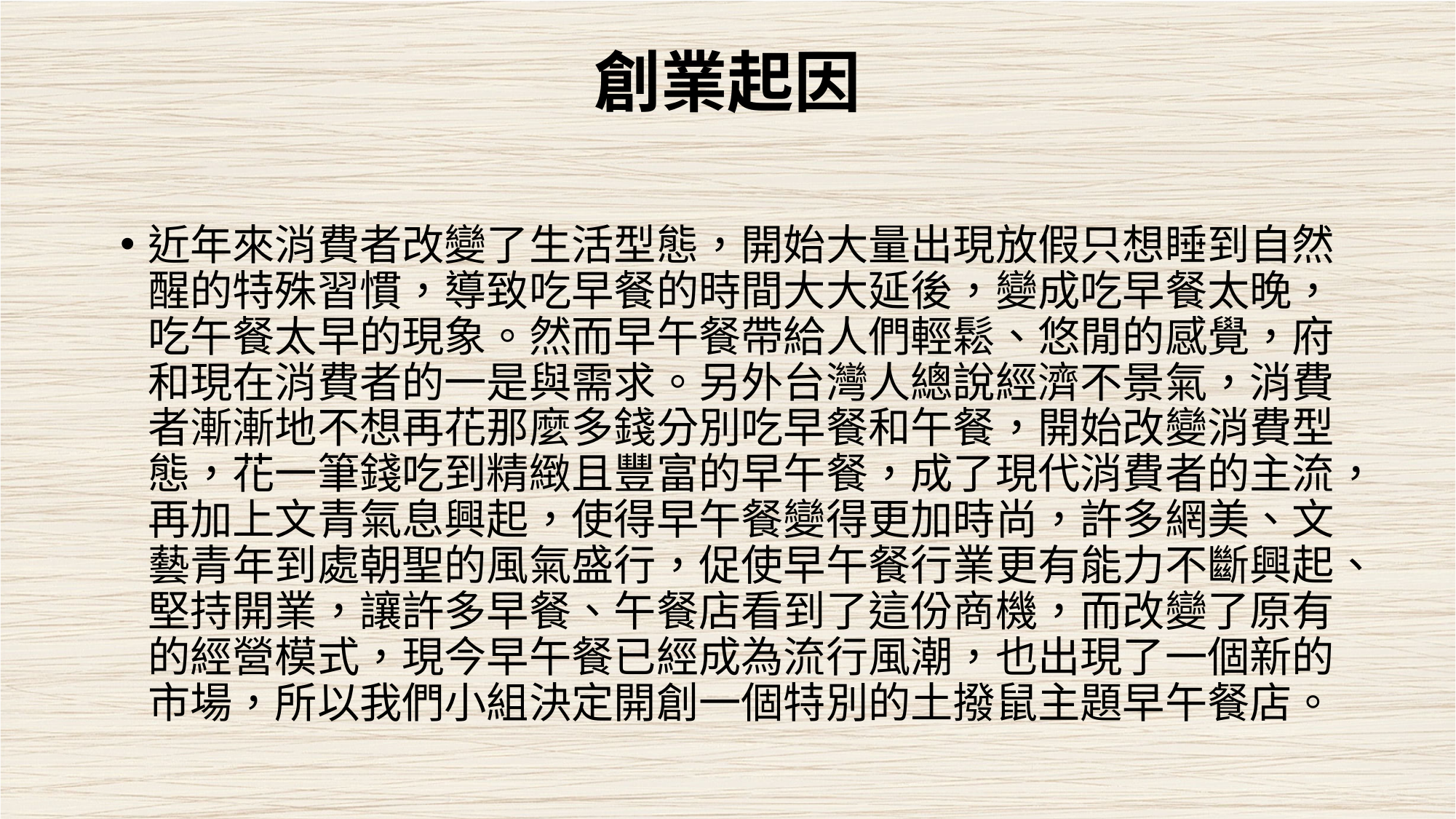

# 創業起因
近年來消費者改變了生活型態，開始大量出現放假只想睡到自然醒的特殊習慣，導致吃早餐的時間大大延後，變成吃早餐太晚，吃午餐太早的現象。然而早午餐帶給人們輕鬆、悠閒的感覺，府和現在消費者的一是與需求。另外台灣人總說經濟不景氣，消費者漸漸地不想再花那麼多錢分別吃早餐和午餐，開始改變消費型態，花一筆錢吃到精緻且豐富的早午餐，成了現代消費者的主流，再加上文青氣息興起，使得早午餐變得更加時尚，許多網美、文藝青年到處朝聖的風氣盛行，促使早午餐行業更有能力不斷興起、堅持開業，讓許多早餐、午餐店看到了這份商機，而改變了原有的經營模式，現今早午餐已經成為流行風潮，也出現了一個新的市場，所以我們小組決定開創一個特別的土撥鼠主題早午餐店。